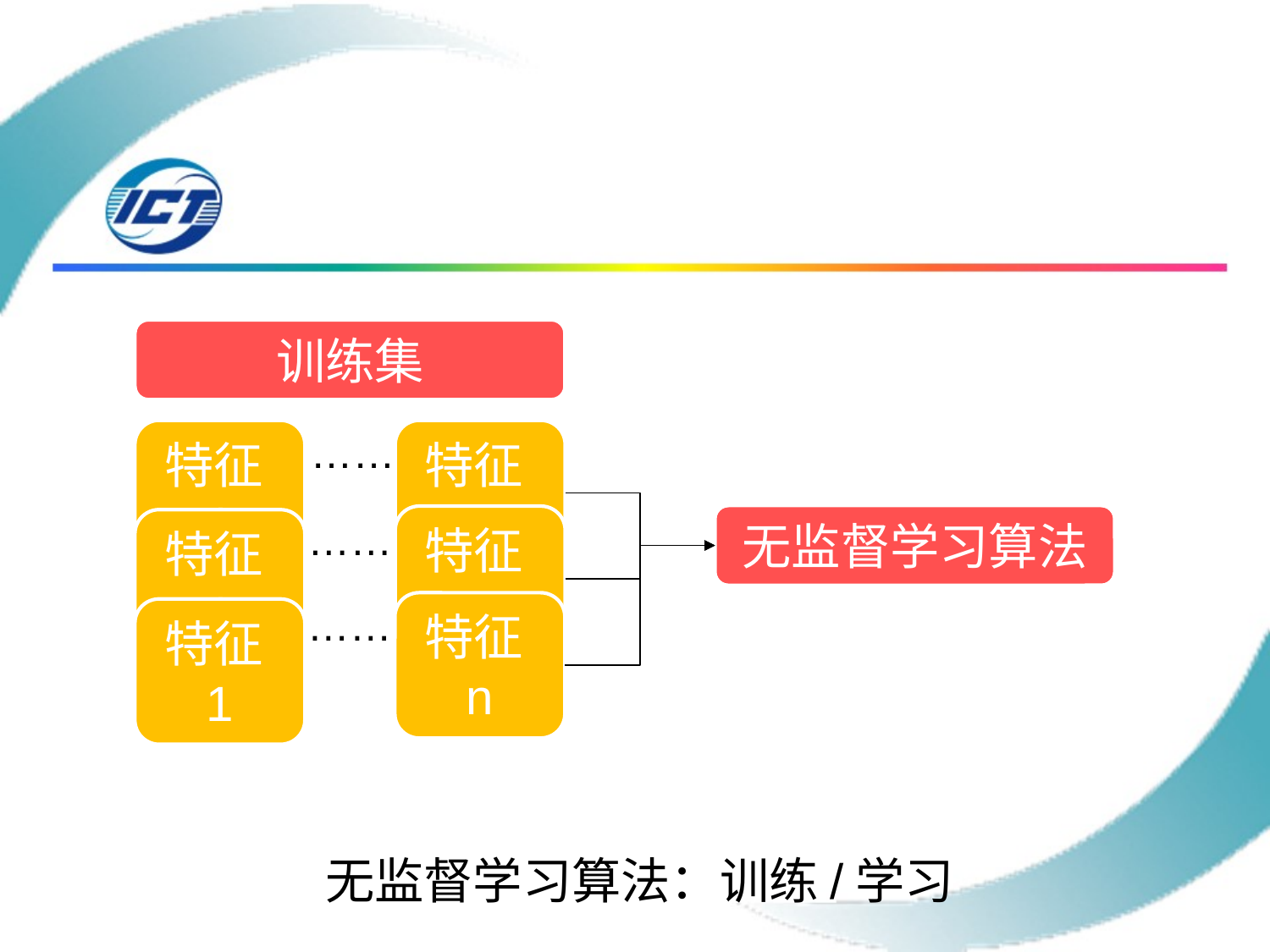

训练集
……
特征1
特征n
无监督学习算法
特征n
……
特征1
……
特征n
特征1
无监督学习算法：训练/学习